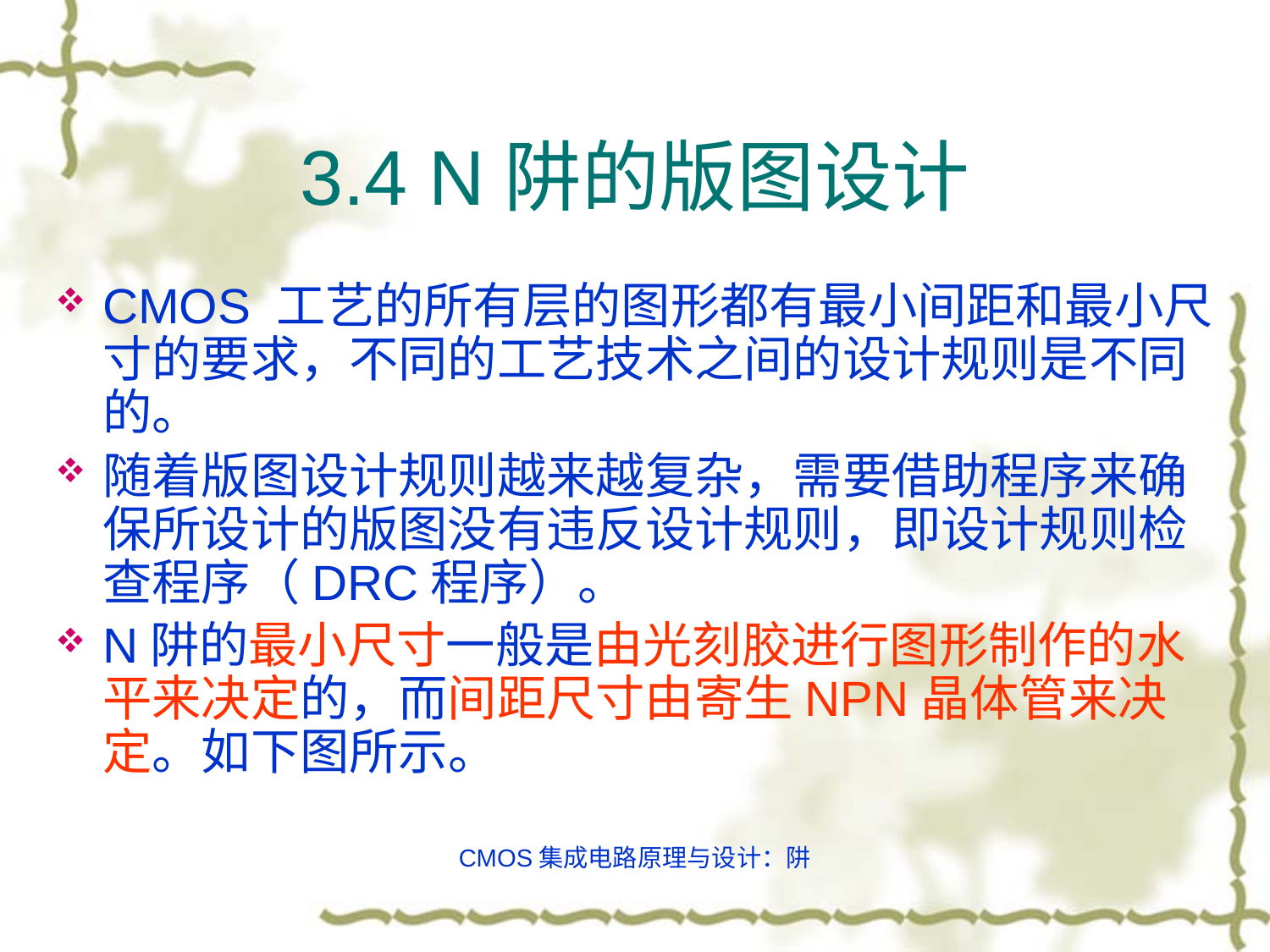

# 3.4 N阱的版图设计
CMOS 工艺的所有层的图形都有最小间距和最小尺寸的要求，不同的工艺技术之间的设计规则是不同的。
随着版图设计规则越来越复杂，需要借助程序来确保所设计的版图没有违反设计规则，即设计规则检查程序（DRC程序）。
N阱的最小尺寸一般是由光刻胶进行图形制作的水平来决定的，而间距尺寸由寄生NPN晶体管来决定。如下图所示。
CMOS集成电路原理与设计：阱
16